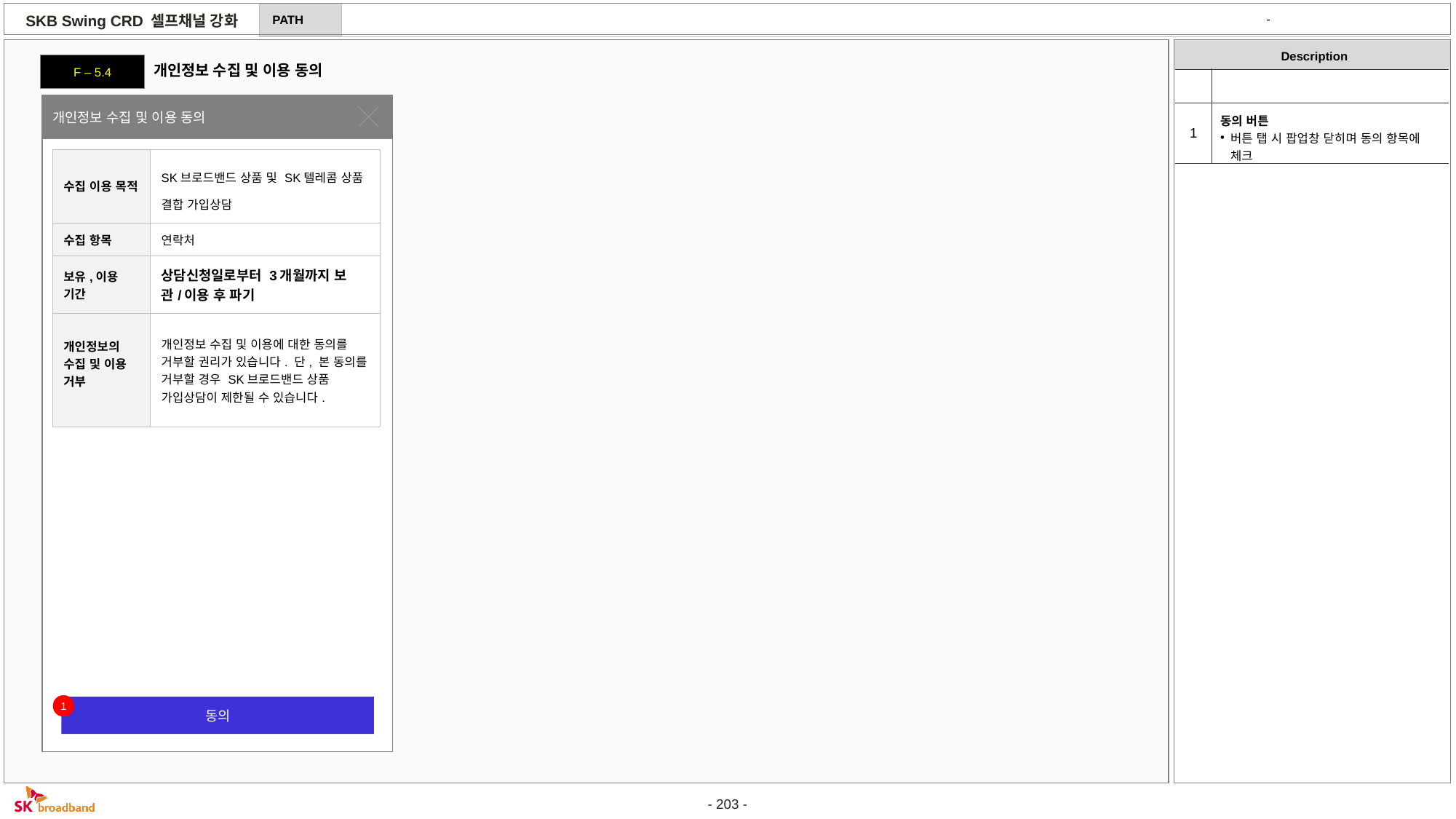

-
F – 5.4
개인정보 수집 및 이용 동의
|  |  |
| --- | --- |
| 1 | 동의 버튼 버튼 탭 시 팝업창 닫히며 동의 항목에 체크 |
개인정보 수집 및 이용 동의
| 수집 이용 목적 | SK브로드밴드 상품 및 SK텔레콤 상품 결합 가입상담 |
| --- | --- |
| 수집 항목 | 연락처 |
| 보유,이용 기간 | 상담신청일로부터 3개월까지 보관/이용 후 파기 |
| 개인정보의 수집 및 이용 거부 | 개인정보 수집 및 이용에 대한 동의를 거부할 권리가 있습니다. 단, 본 동의를 거부할 경우 SK브로드밴드 상품 가입상담이 제한될 수 있습니다. |
1
동의